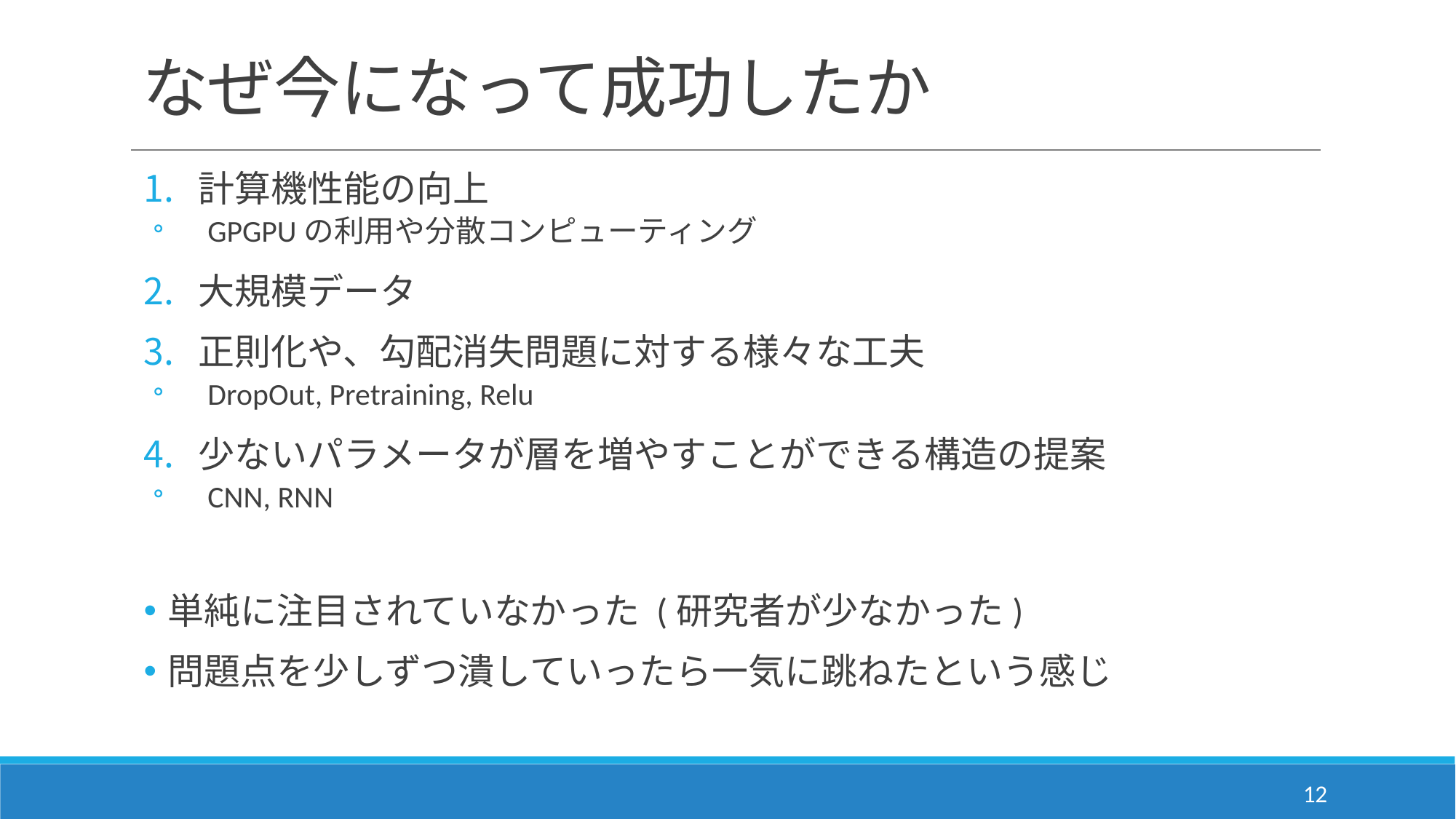

# なぜ今になって成功したか
計算機性能の向上
GPGPUの利用や分散コンピューティング
大規模データ
正則化や、勾配消失問題に対する様々な工夫
DropOut, Pretraining, Relu
少ないパラメータが層を増やすことができる構造の提案
CNN, RNN

単純に注目されていなかった (研究者が少なかった)
問題点を少しずつ潰していったら一気に跳ねたという感じ
12